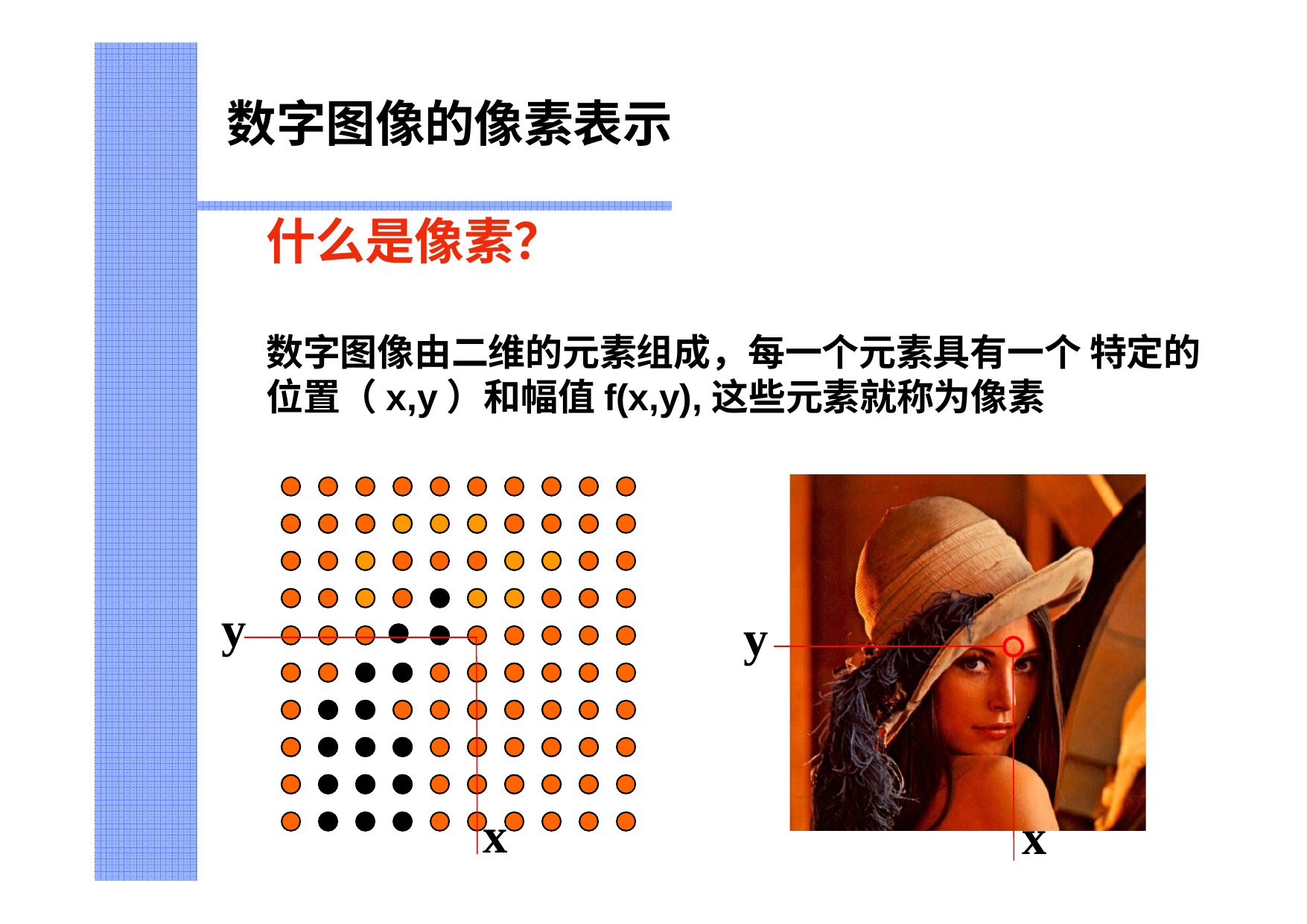

# 数字图像的像素表示
什么是像素？

数字图像由二维的元素组成，每一个元素具有一个 特定的位置（x,y）和幅值f(x,y),这些元素就称为像素

y
y

x
x